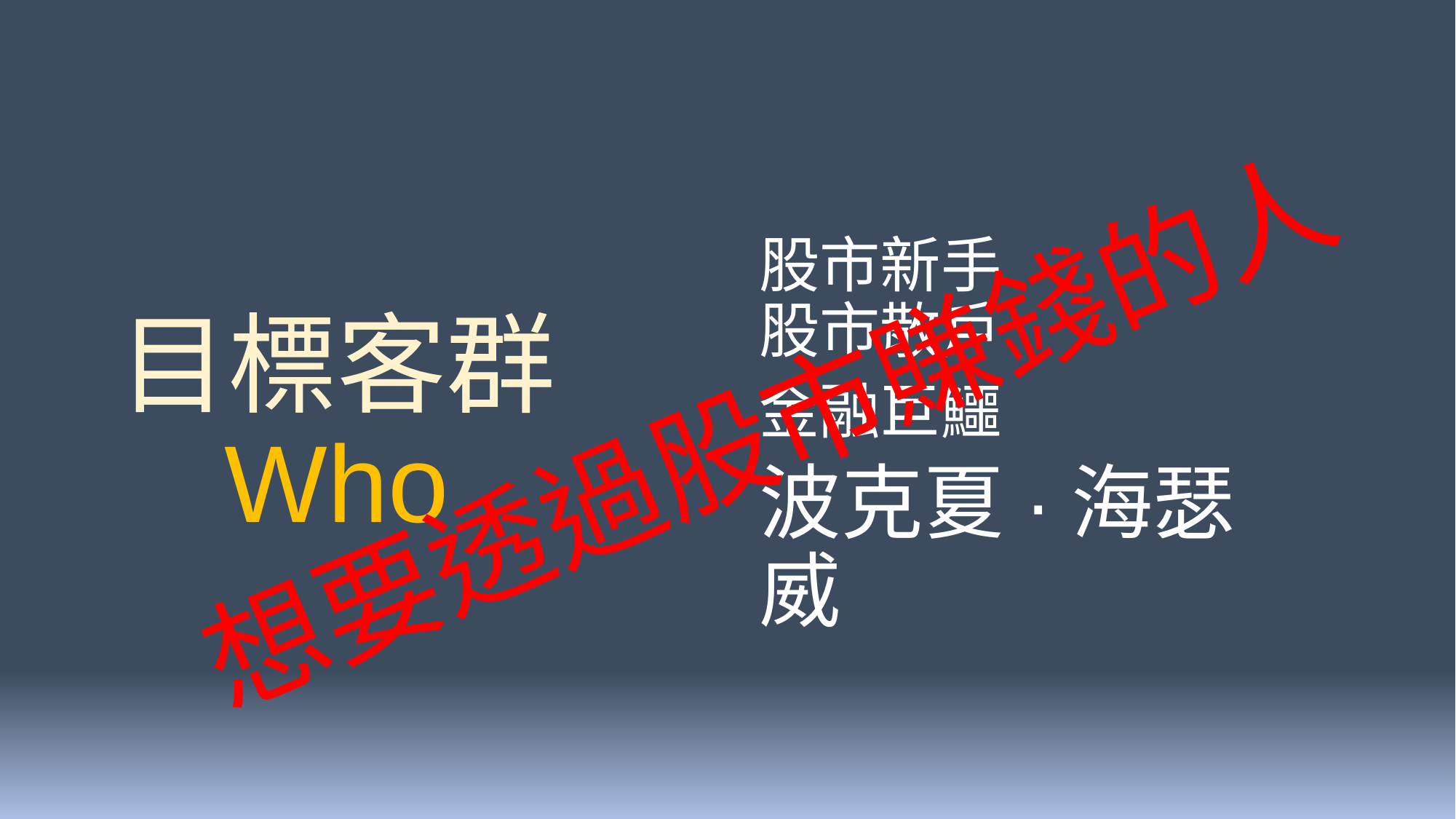

股市新手
股市散戶
金融巨鱷
波克夏·海瑟威
# 目標客群 Who
想要透過股市賺錢的人